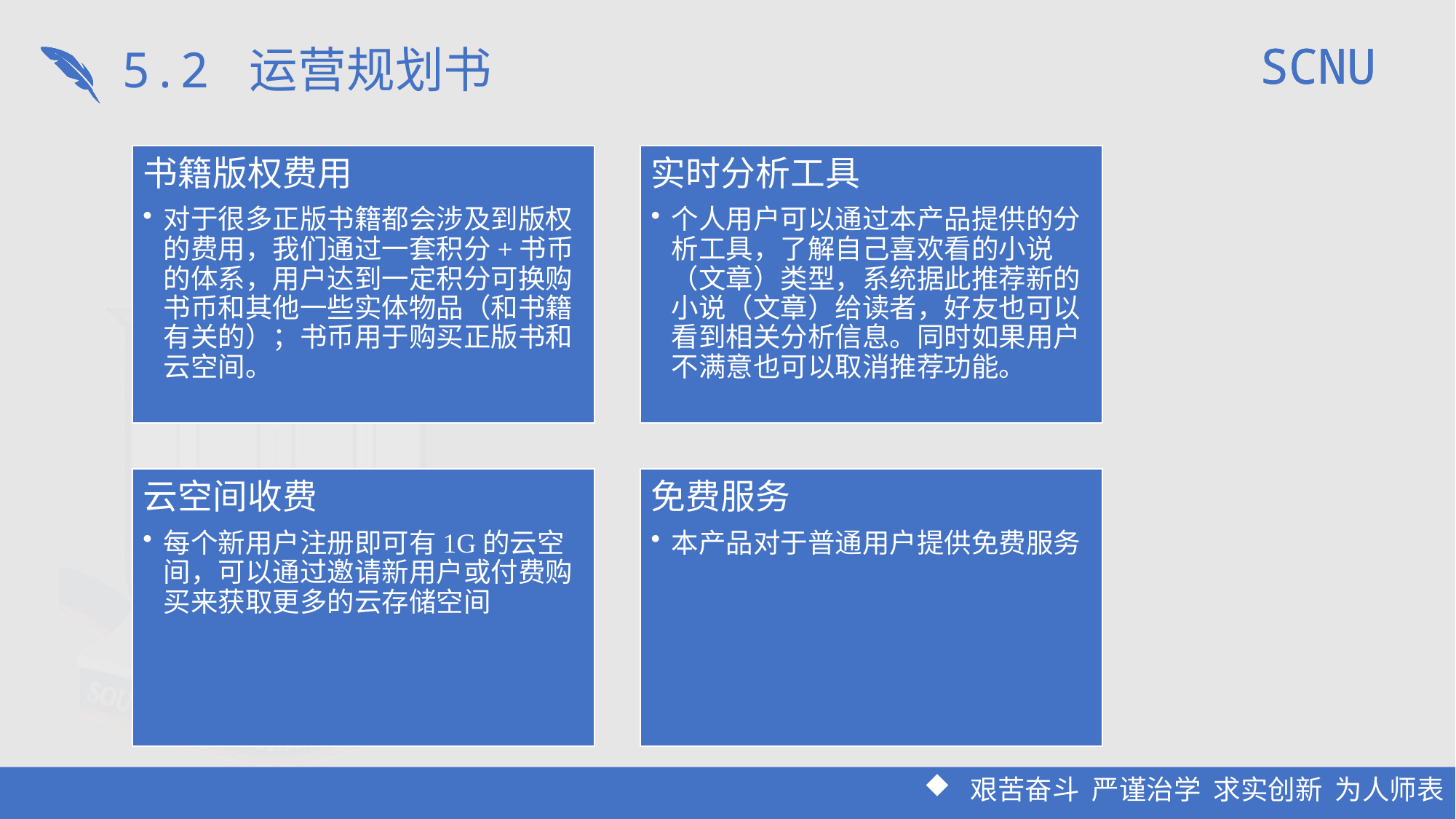

5.2 运营规划书
书籍版权费用
对于很多正版书籍都会涉及到版权的费用，我们通过一套积分+书币的体系，用户达到一定积分可换购书币和其他一些实体物品（和书籍有关的）；书币用于购买正版书和云空间。
实时分析工具
个人用户可以通过本产品提供的分析工具，了解自己喜欢看的小说（文章）类型，系统据此推荐新的小说（文章）给读者，好友也可以看到相关分析信息。同时如果用户不满意也可以取消推荐功能。
云空间收费
每个新用户注册即可有1G的云空间，可以通过邀请新用户或付费购买来获取更多的云存储空间
免费服务
本产品对于普通用户提供免费服务